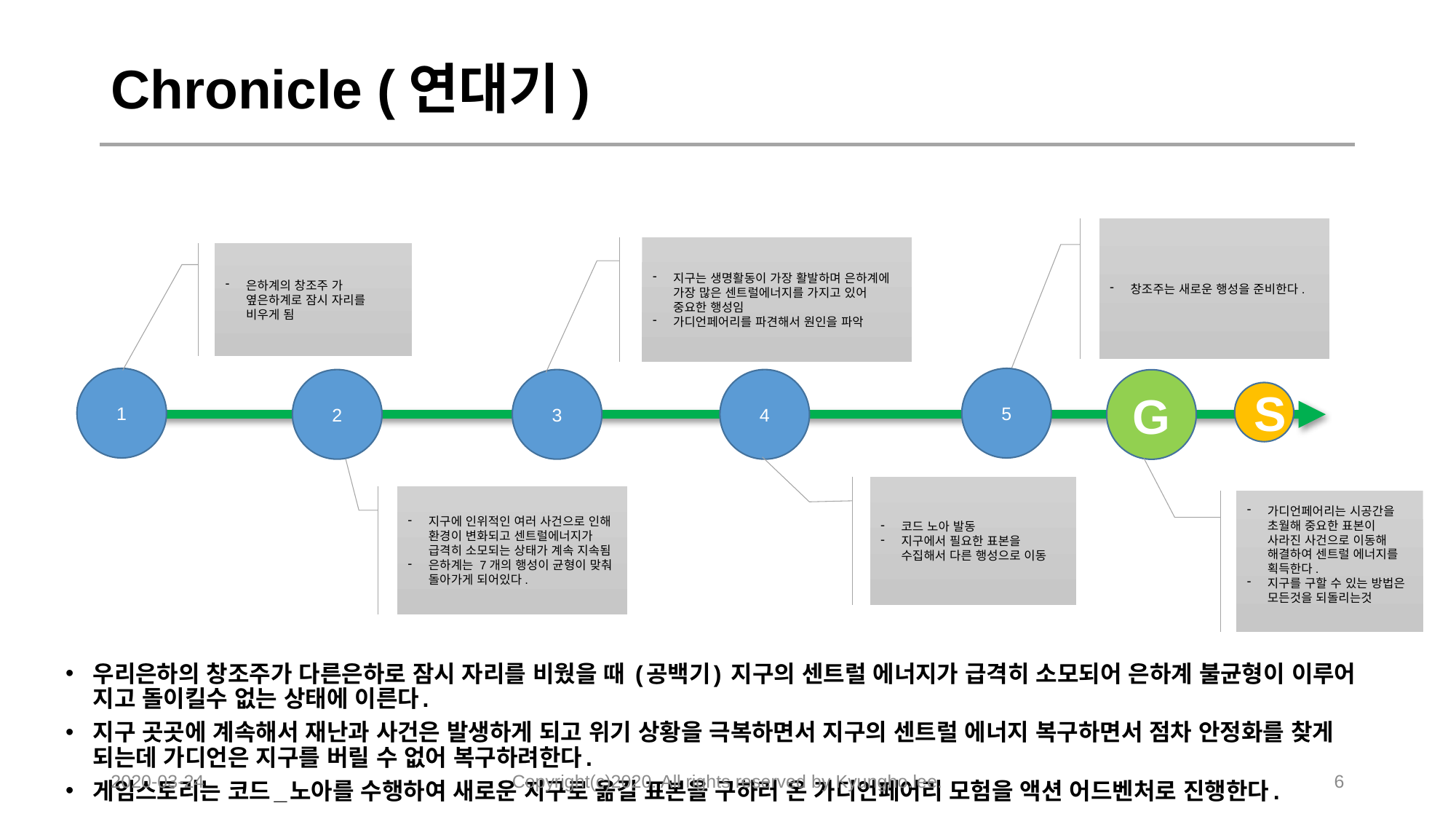

# Chronicle (연대기)
창조주는 새로운 행성을 준비한다.
지구는 생명활동이 가장 활발하며 은하계에 가장 많은 센트럴에너지를 가지고 있어 중요한 행성임
가디언페어리를 파견해서 원인을 파악
은하계의 창조주 가 옆은하계로 잠시 자리를 비우게 됨
1
5
2
3
4
G
S
코드 노아 발동
지구에서 필요한 표본을 수집해서 다른 행성으로 이동
지구에 인위적인 여러 사건으로 인해 환경이 변화되고 센트럴에너지가 급격히 소모되는 상태가 계속 지속됨
은하계는 7개의 행성이 균형이 맞춰 돌아가게 되어있다.
가디언페어리는 시공간을 초월해 중요한 표본이 사라진 사건으로 이동해 해결하여 센트럴 에너지를 획득한다.
지구를 구할 수 있는 방법은 모든것을 되돌리는것

우리은하의 창조주가 다른은하로 잠시 자리를 비웠을 때 (공백기) 지구의 센트럴 에너지가 급격히 소모되어 은하계 불균형이 이루어 지고 돌이킬수 없는 상태에 이른다.
지구 곳곳에 계속해서 재난과 사건은 발생하게 되고 위기 상황을 극복하면서 지구의 센트럴 에너지 복구하면서 점차 안정화를 찾게 되는데 가디언은 지구를 버릴 수 없어 복구하려한다.
게임스토리는 코드_노아를 수행하여 새로운 지구로 옮길 표본을 구하러 온 가디언페어리 모험을 액션 어드벤처로 진행한다.
2020-03-24
Copyright(c)2020. All rights reserved by Kyungho.lee.
6